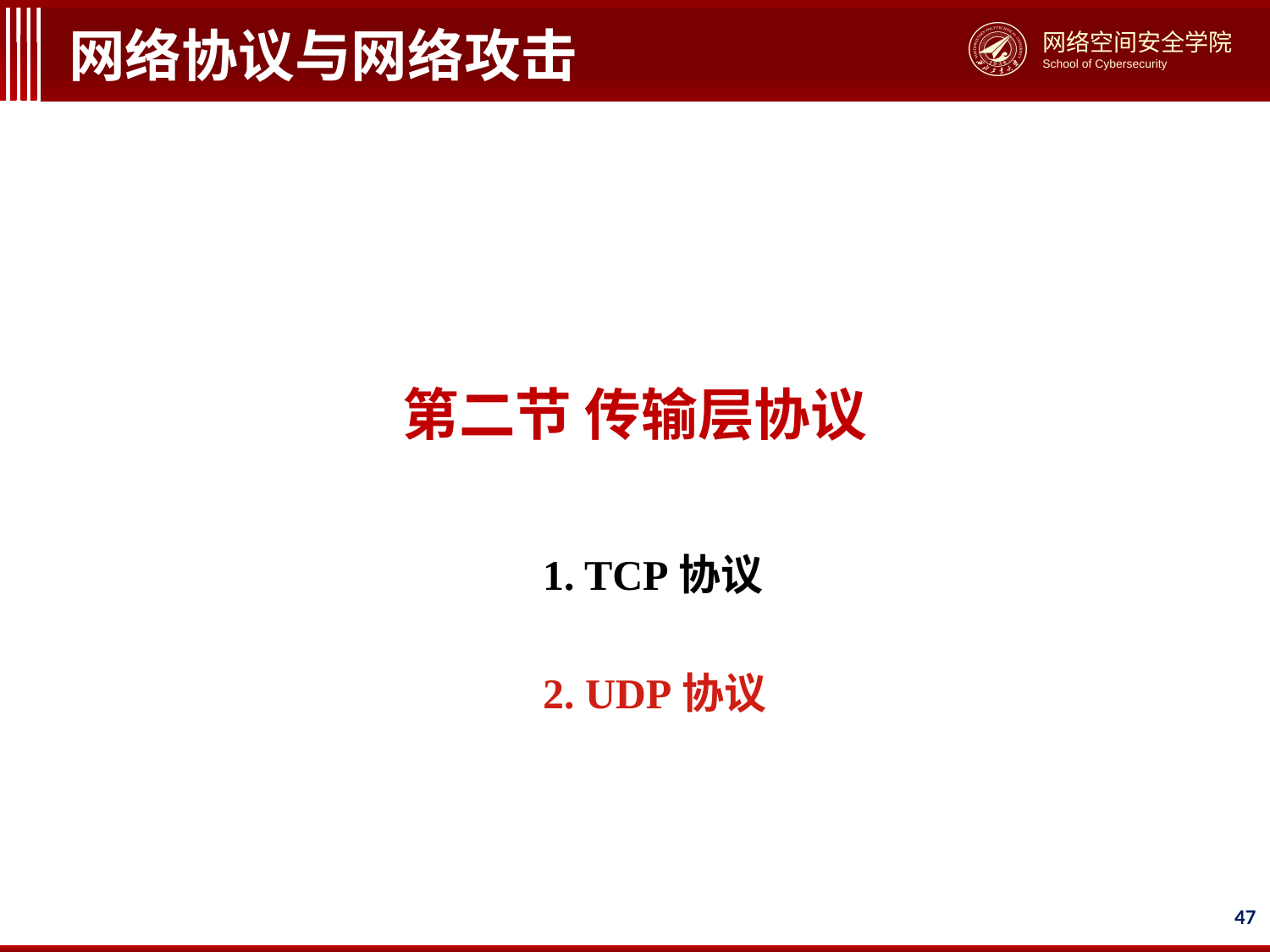

# 网络协议与网络攻击
第二节 传输层协议
1. TCP协议

2. UDP协议